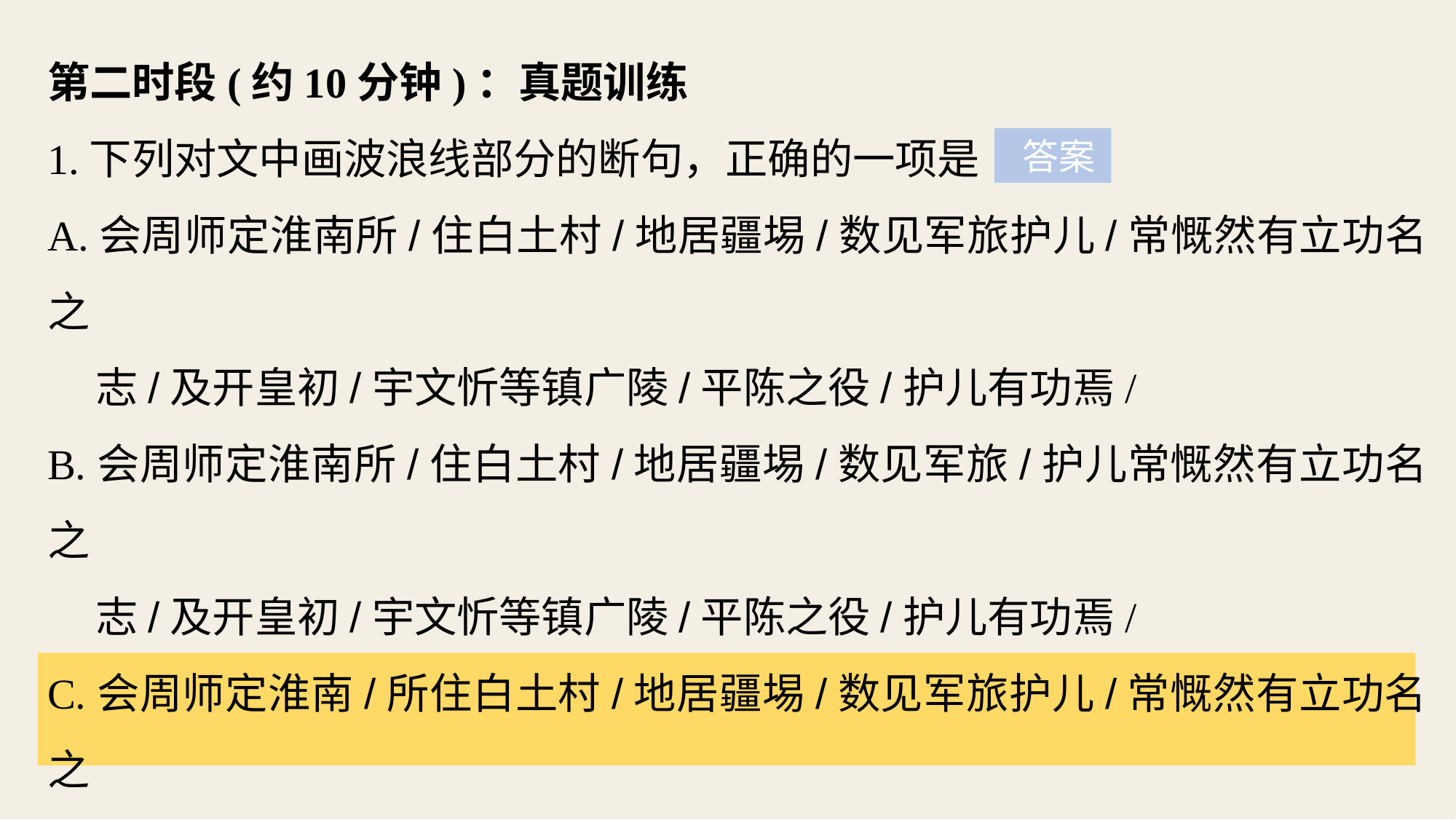

第二时段(约10分钟)：真题训练
1.下列对文中画波浪线部分的断句，正确的一项是
A.会周师定淮南所/住白土村/地居疆埸/数见军旅护儿/常慨然有立功名之
    志/及开皇初/宇文忻等镇广陵/平陈之役/护儿有功焉/
B.会周师定淮南所/住白土村/地居疆埸/数见军旅/护儿常慨然有立功名之
    志/及开皇初/宇文忻等镇广陵/平陈之役/护儿有功焉/
C.会周师定淮南/所住白土村/地居疆埸/数见军旅护儿/常慨然有立功名之
    志/及开皇初/宇文忻等镇广陵/平陈之役/护儿有功焉/
D.会周师定淮南/所住白土村/地居疆埸/数见军旅/护儿常慨然有立功名之
    志/及开皇初/宇文忻等镇广陵/平陈之役/护儿有功焉/
 答案